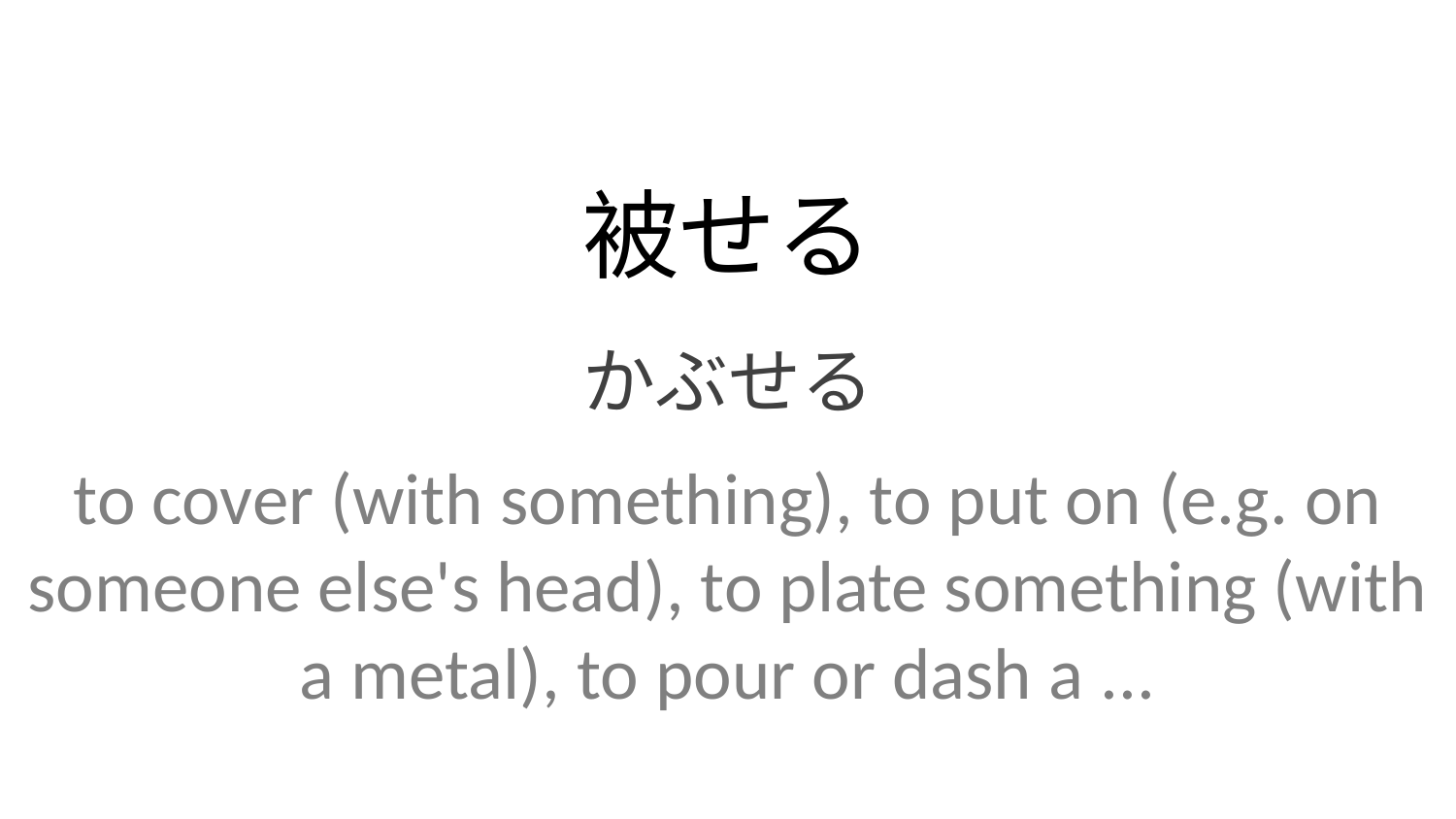

被せる

かぶせる
to cover (with something), to put on (e.g. on someone else's head), to plate something (with a metal), to pour or dash a ...